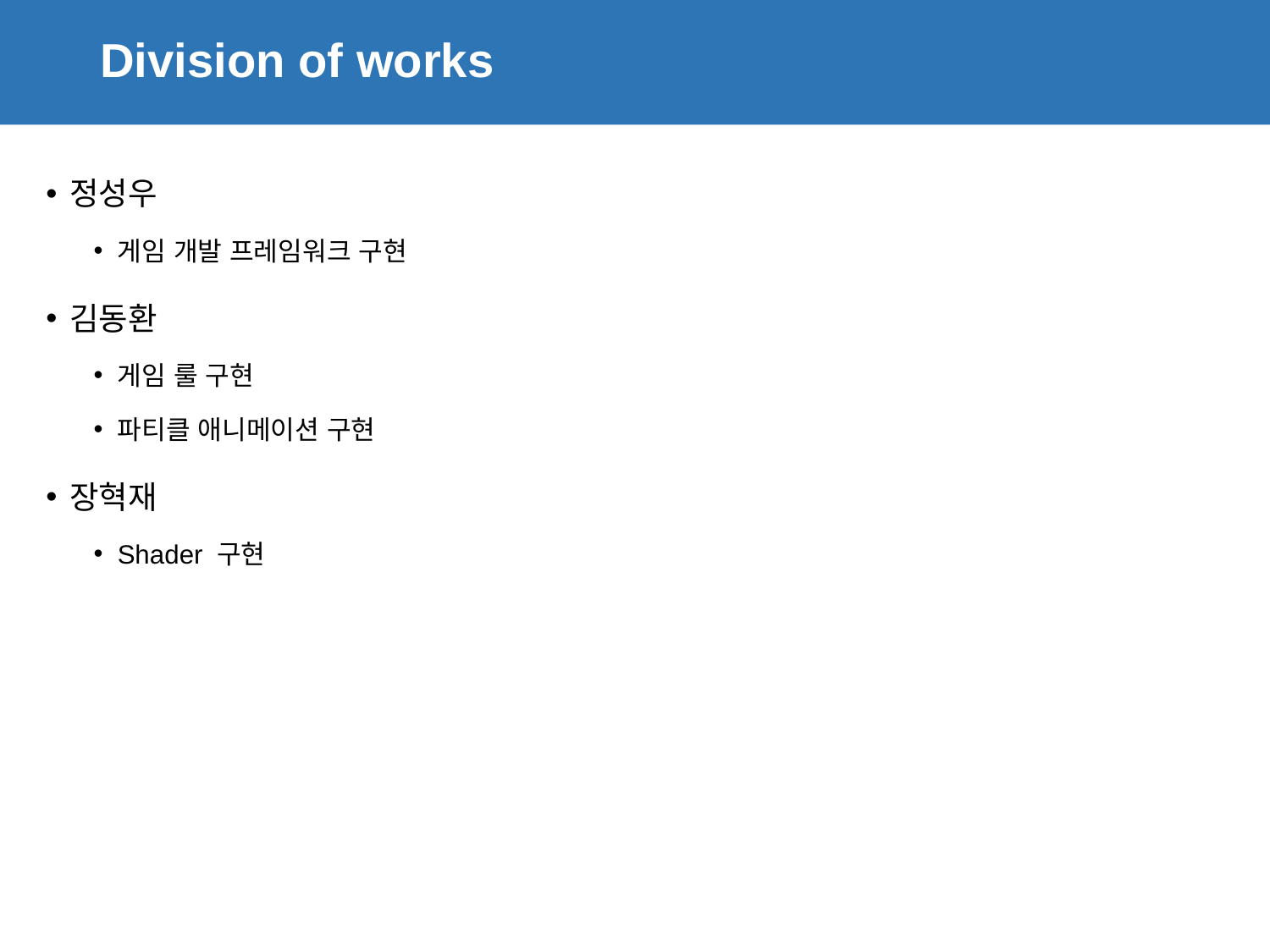

# Division of works
정성우
게임 개발 프레임워크 구현
김동환
게임 룰 구현
파티클 애니메이션 구현
장혁재
Shader 구현